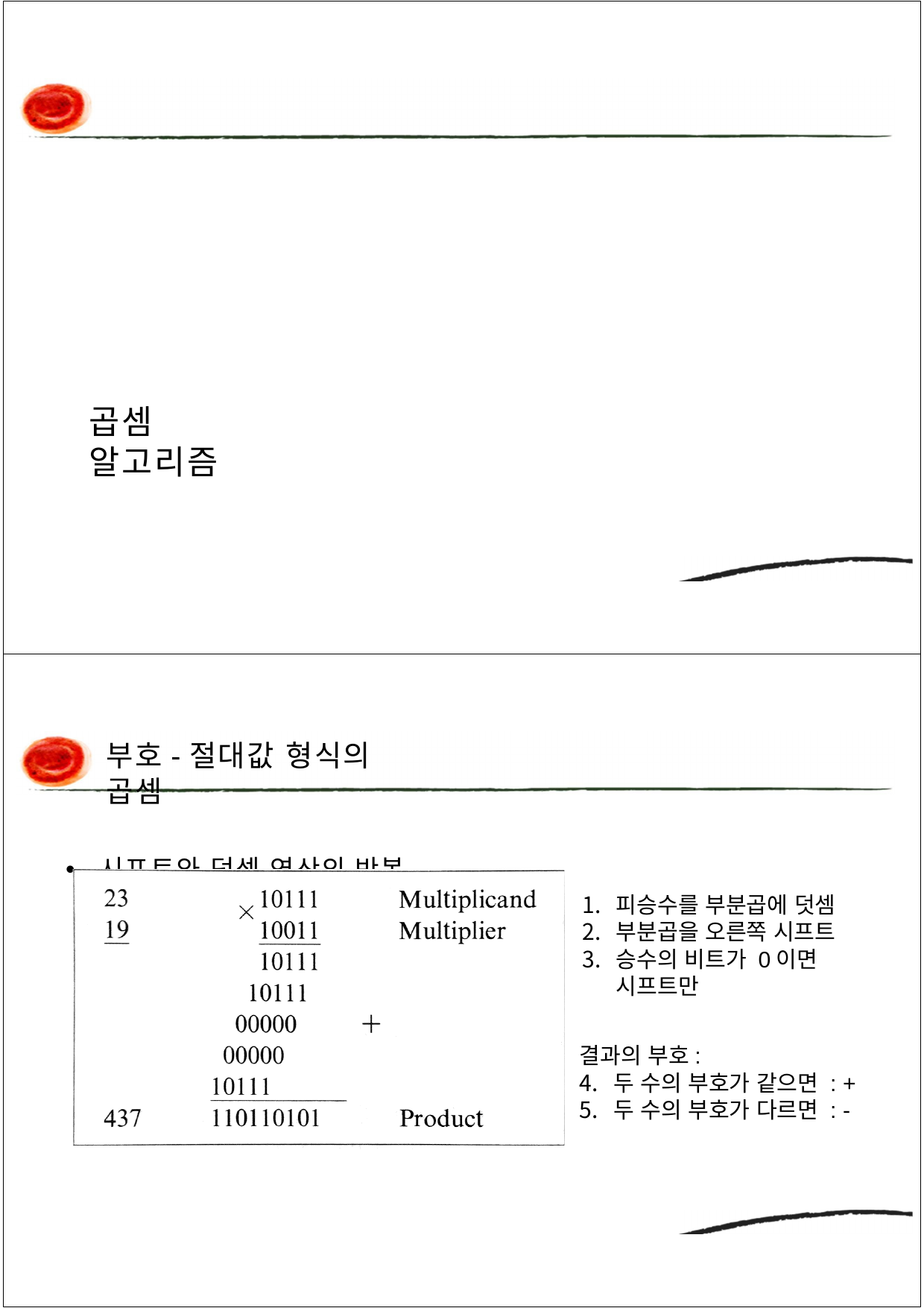

곱셈 알고리즘

부호-절대값 형식의 곱셈

시프트와 덧셈 연산의 반복

피승수를 부분곱에 덧셈
부분곱을 오른쪽 시프트
승수의 비트가 0이면 시프트만

결과의 부호:
두 수의 부호가 같으면 : +
두 수의 부호가 다르면 : -